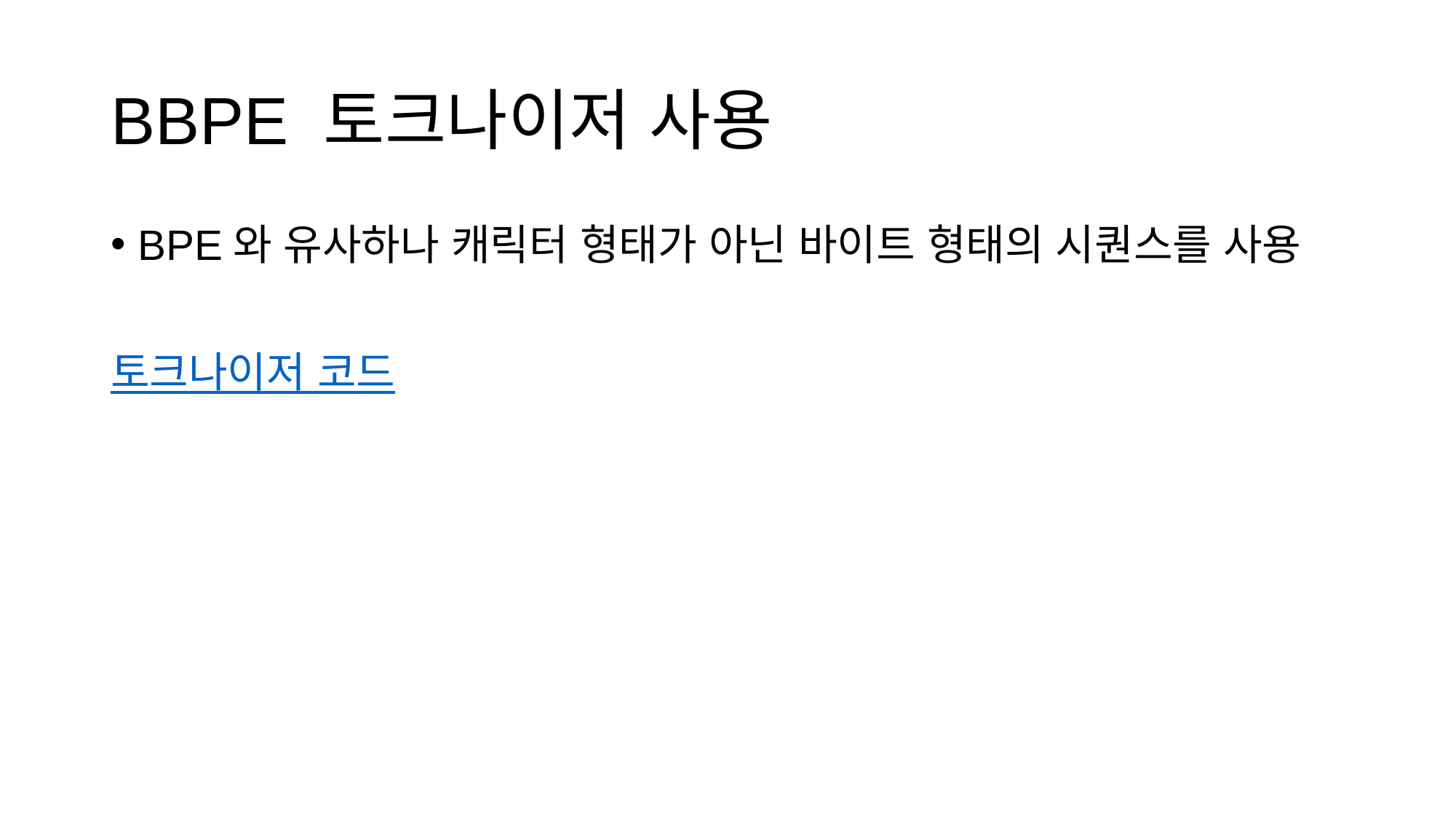

# BBPE 토크나이저 사용
BPE와 유사하나 캐릭터 형태가 아닌 바이트 형태의 시퀀스를 사용

토크나이저 코드